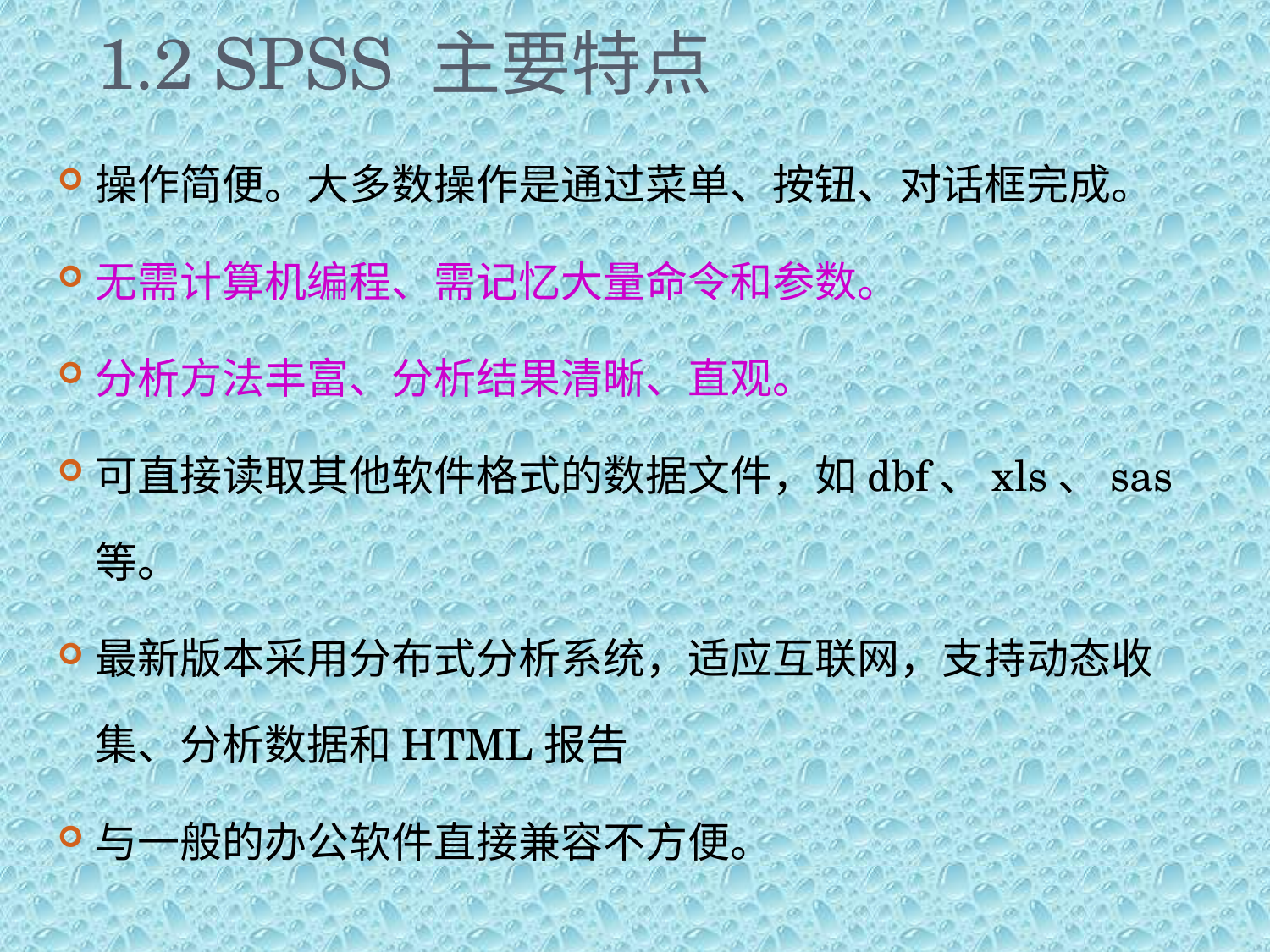

1.2 SPSS 主要特点
操作简便。大多数操作是通过菜单、按钮、对话框完成。
无需计算机编程、需记忆大量命令和参数。
分析方法丰富、分析结果清晰、直观。
可直接读取其他软件格式的数据文件，如dbf、xls、sas等。
最新版本采用分布式分析系统，适应互联网，支持动态收集、分析数据和HTML报告
与一般的办公软件直接兼容不方便。